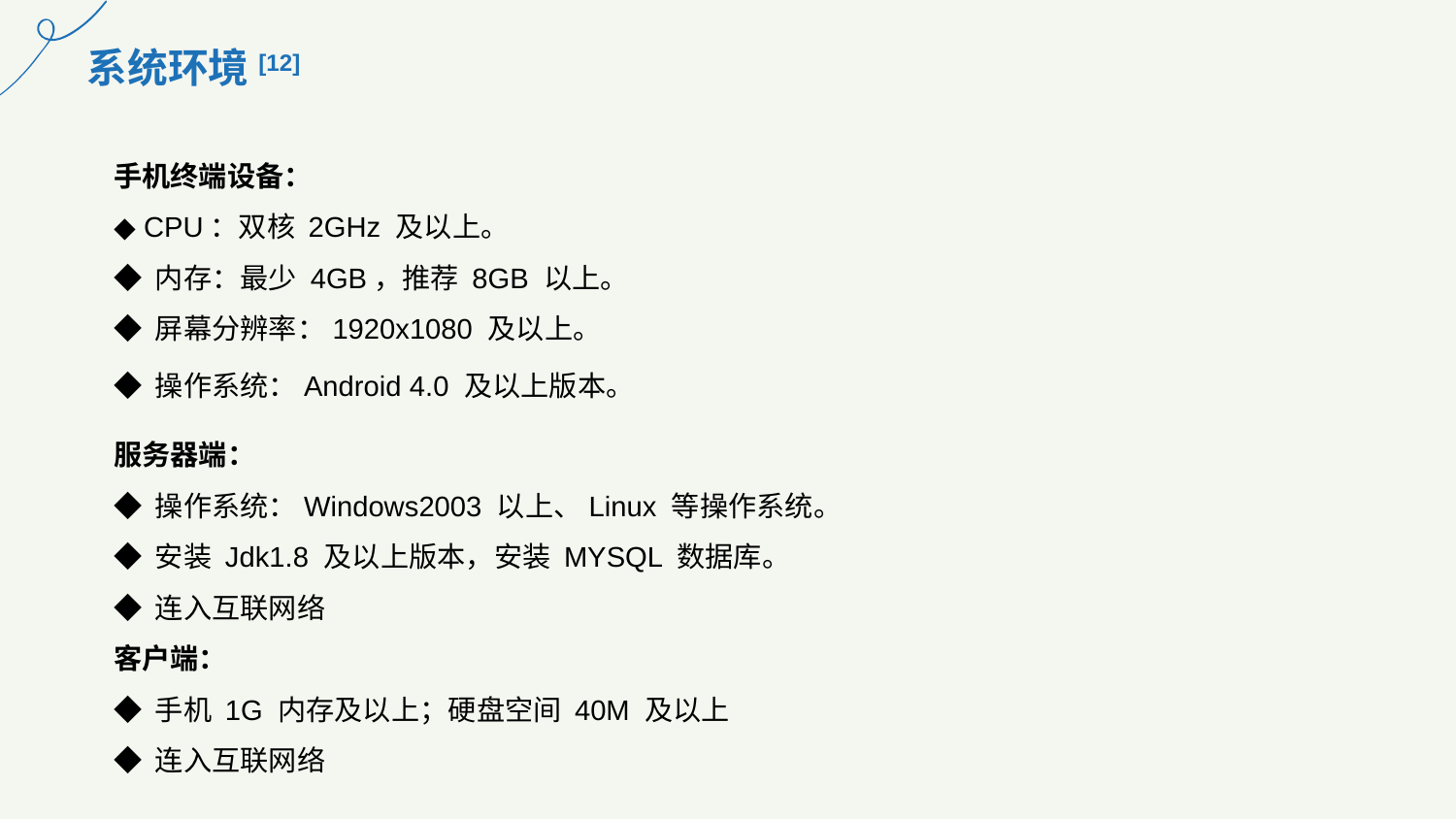

系统环境[12]
手机终端设备：
◆ CPU：双核 2GHz 及以上。
◆ 内存：最少 4GB，推荐 8GB 以上。
◆ 屏幕分辨率：1920x1080 及以上。
◆ 操作系统：Android 4.0 及以上版本。
服务器端：
◆ 操作系统：Windows2003 以上、Linux 等操作系统。
◆ 安装 Jdk1.8 及以上版本，安装 MYSQL 数据库。
◆ 连入互联网络
客户端：
◆ 手机 1G 内存及以上；硬盘空间 40M 及以上
◆ 连入互联网络